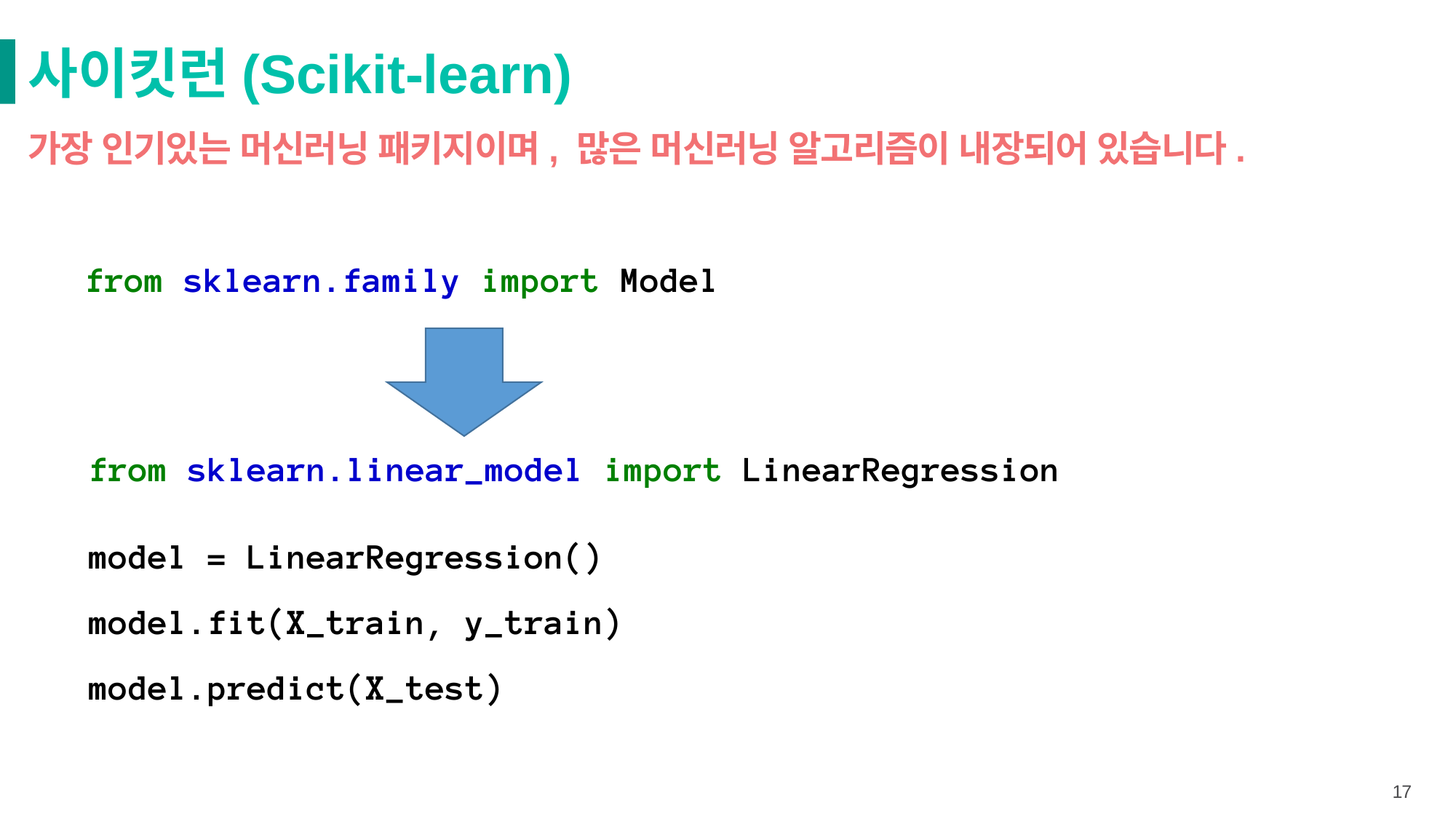

사이킷런(Scikit-learn)
가장 인기있는 머신러닝 패키지이며, 많은 머신러닝 알고리즘이 내장되어 있습니다.
from sklearn.family import Model

from sklearn.linear_model import LinearRegression

model = LinearRegression()
model.fit(X_train, y_train)
model.predict(X_test)